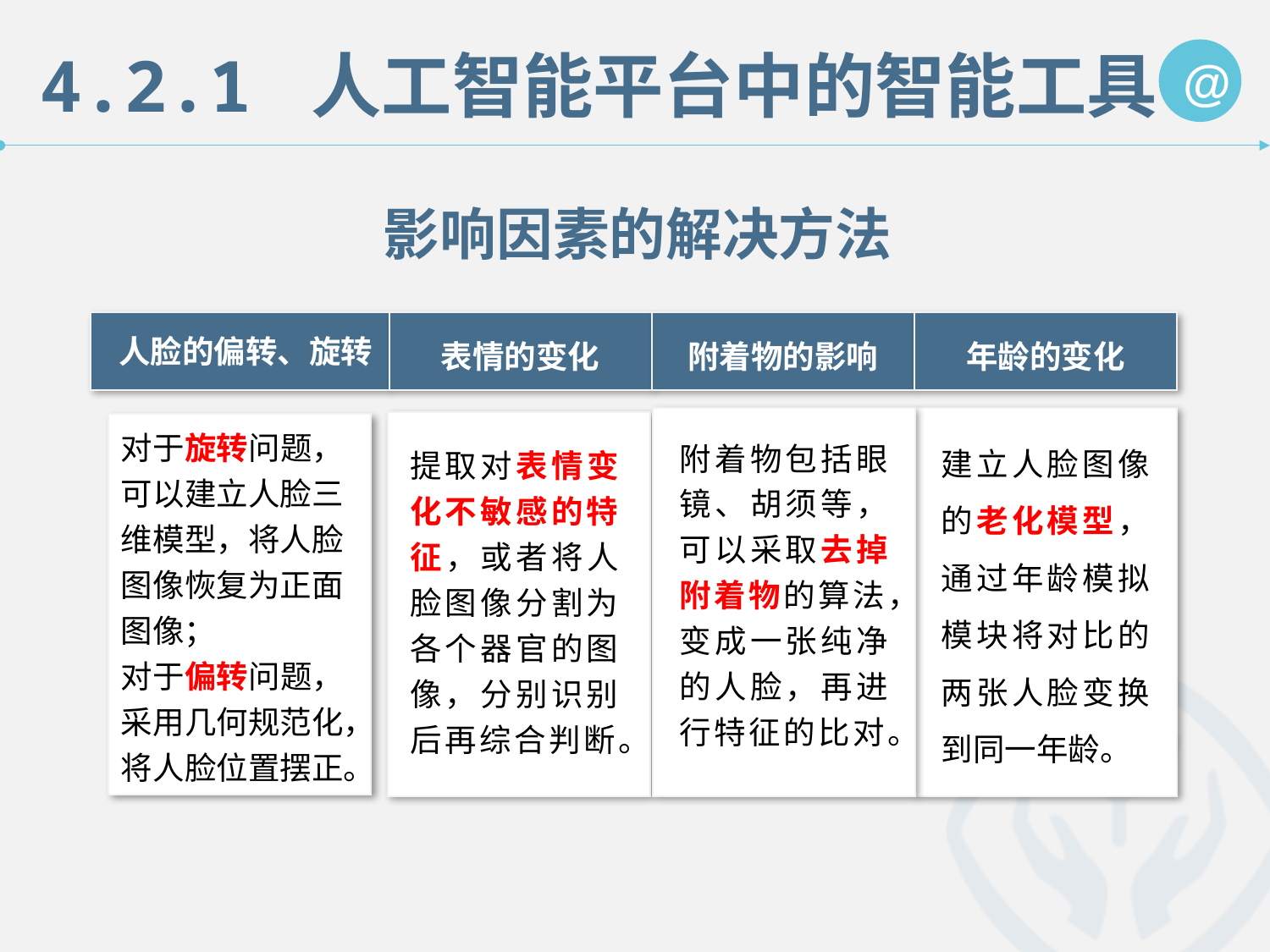

4.2.1 人工智能平台中的智能工具
@
影响因素的解决方法

人脸的偏转、旋转
表情的变化
附着物的影响
年龄的变化

附着物包括眼镜、胡须等，可以采取去掉附着物的算法，变成一张纯净的人脸，再进行特征的比对。

建立人脸图像的老化模型，通过年龄模拟模块将对比的两张人脸变换到同一年龄。

提取对表情变化不敏感的特征，或者将人脸图像分割为各个器官的图像，分别识别后再综合判断。

对于旋转问题，可以建立人脸三维模型，将人脸图像恢复为正面图像；
对于偏转问题，采用几何规范化，将人脸位置摆正。